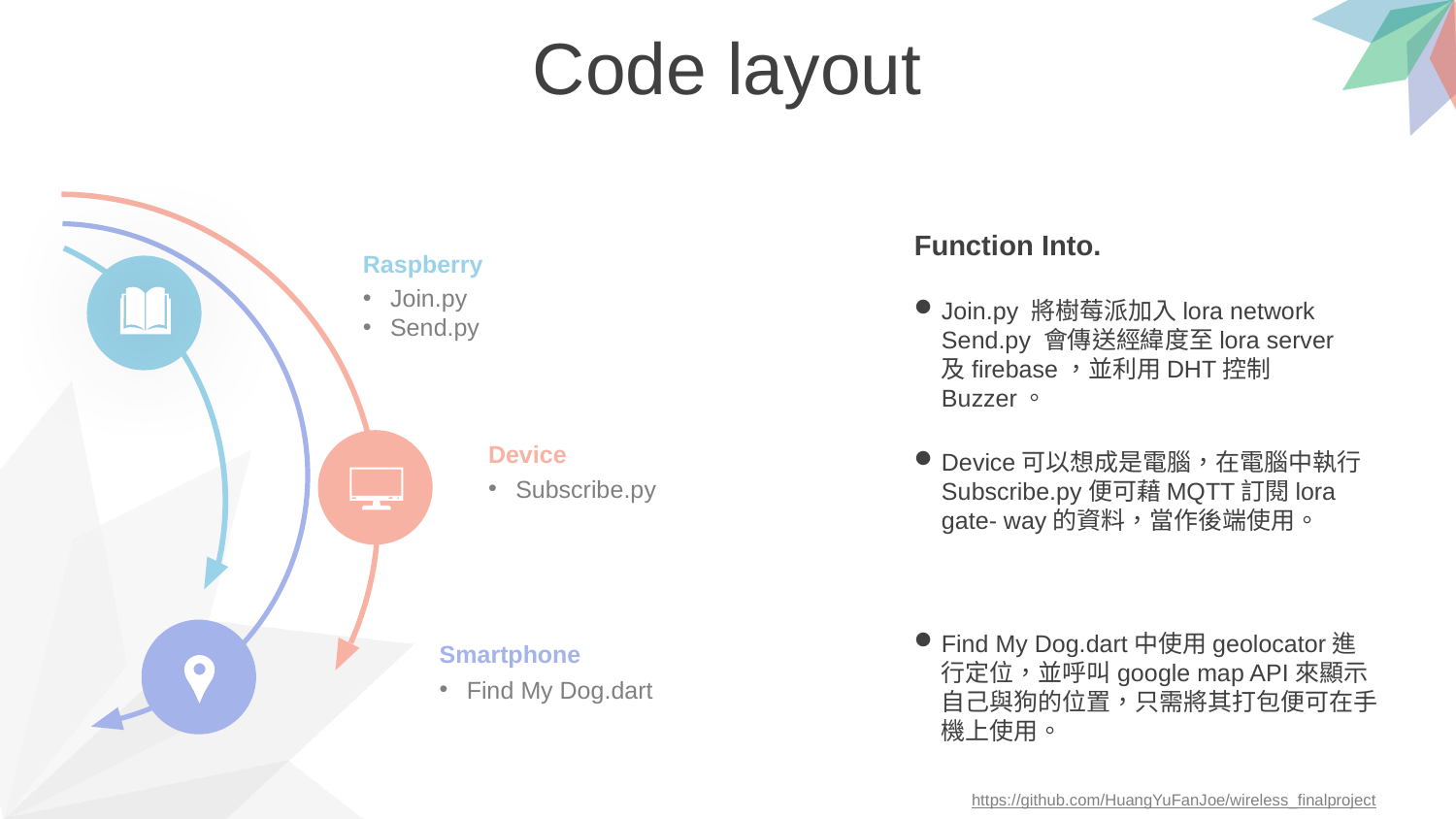

Code layout

Function Into.

Raspberry
Join.py
Send.py

Join.py 將樹莓派加入lora network
Send.py 會傳送經緯度至lora server
及firebase，並利用DHT控制Buzzer。

Device
Subscribe.py
Device可以想成是電腦，在電腦中執行Subscribe.py便可藉MQTT訂閱lora gate- way的資料，當作後端使用。

Find My Dog.dart中使用geolocator進行定位，並呼叫google map API來顯示自己與狗的位置，只需將其打包便可在手機上使用。
Smartphone

Find My Dog.dart

https://github.com/HuangYuFanJoe/wireless_finalproject